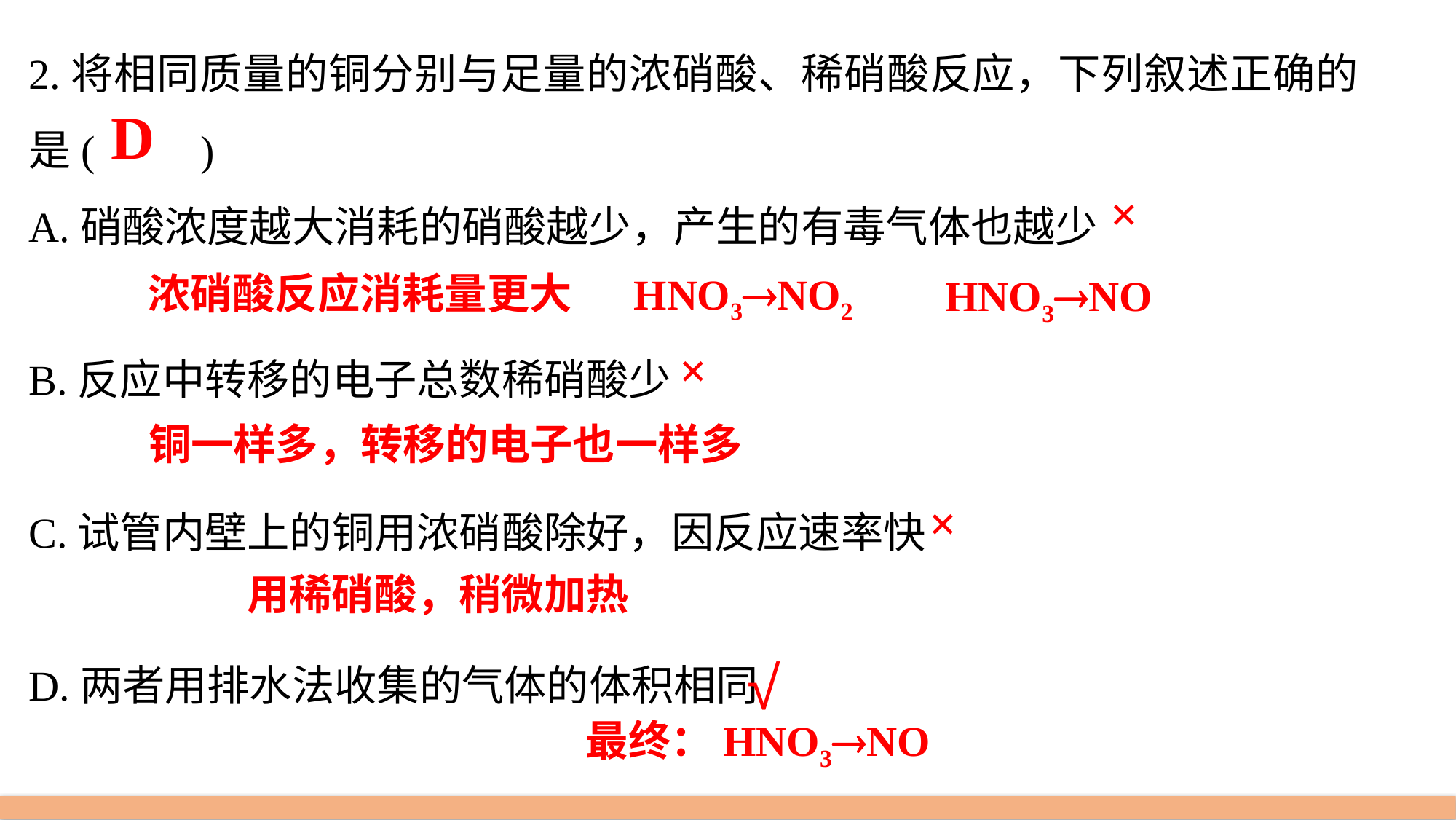

2.将相同质量的铜分别与足量的浓硝酸、稀硝酸反应，下列叙述正确的是(　　)
A.硝酸浓度越大消耗的硝酸越少，产生的有毒气体也越少

B.反应中转移的电子总数稀硝酸少

C.试管内壁上的铜用浓硝酸除好，因反应速率快

D.两者用排水法收集的气体的体积相同
D
×
浓硝酸反应消耗量更大
HNO3→NO2
HNO3→NO
×
铜一样多，转移的电子也一样多
×
用稀硝酸，稍微加热
√
最终：HNO3→NO